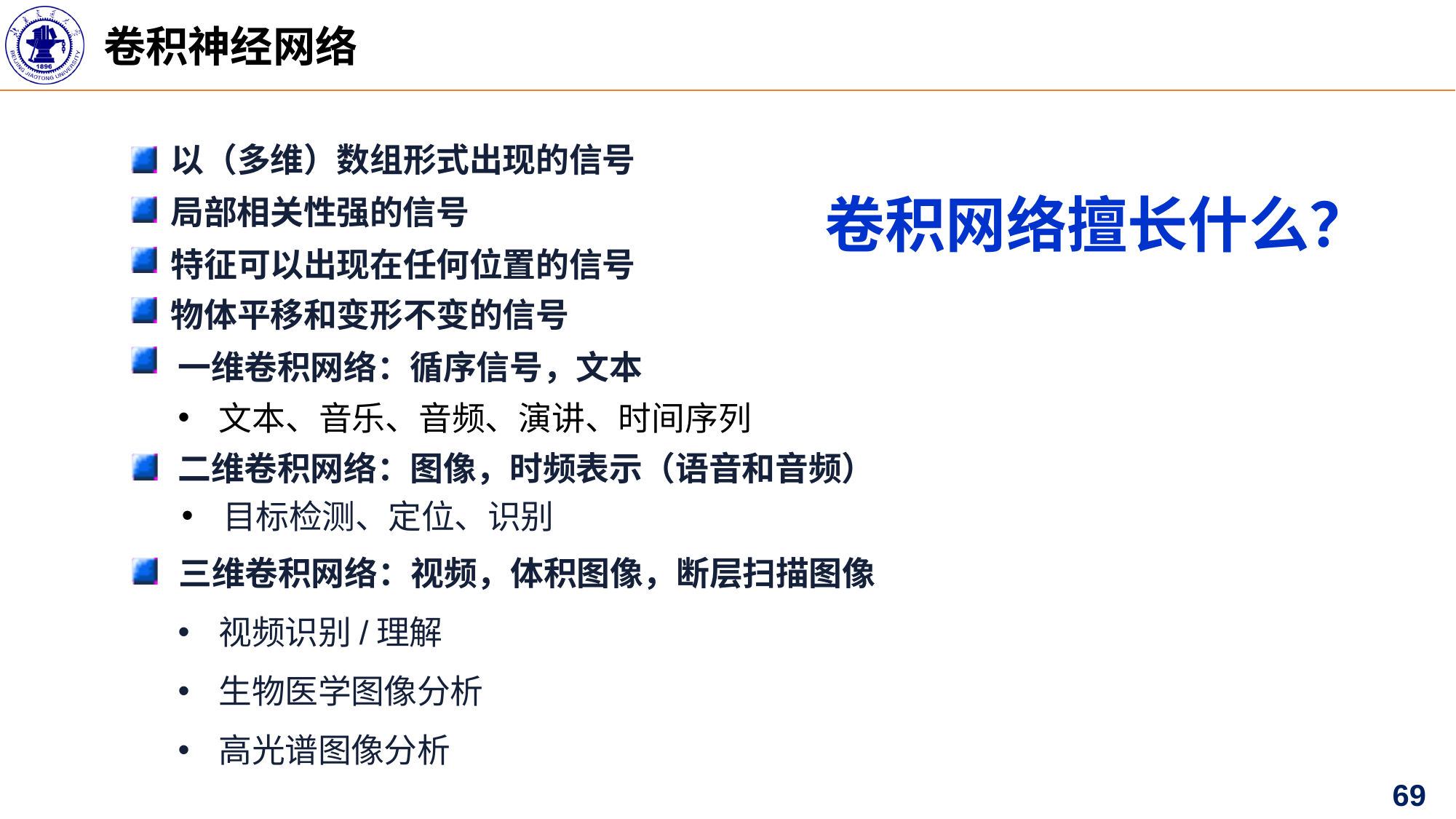

Y. LeCun
卷积神经网络
以（多维）数组形式出现的信号
局部相关性强的信号
特征可以出现在任何位置的信号
物体平移和变形不变的信号

卷积网络擅长什么？

一维卷积网络：循序信号，文本
文本、音乐、音频、演讲、时间序列
二维卷积网络：图像，时频表示（语音和音频）
目标检测、定位、识别
三维卷积网络：视频，体积图像，断层扫描图像
视频识别/理解
生物医学图像分析
高光谱图像分析